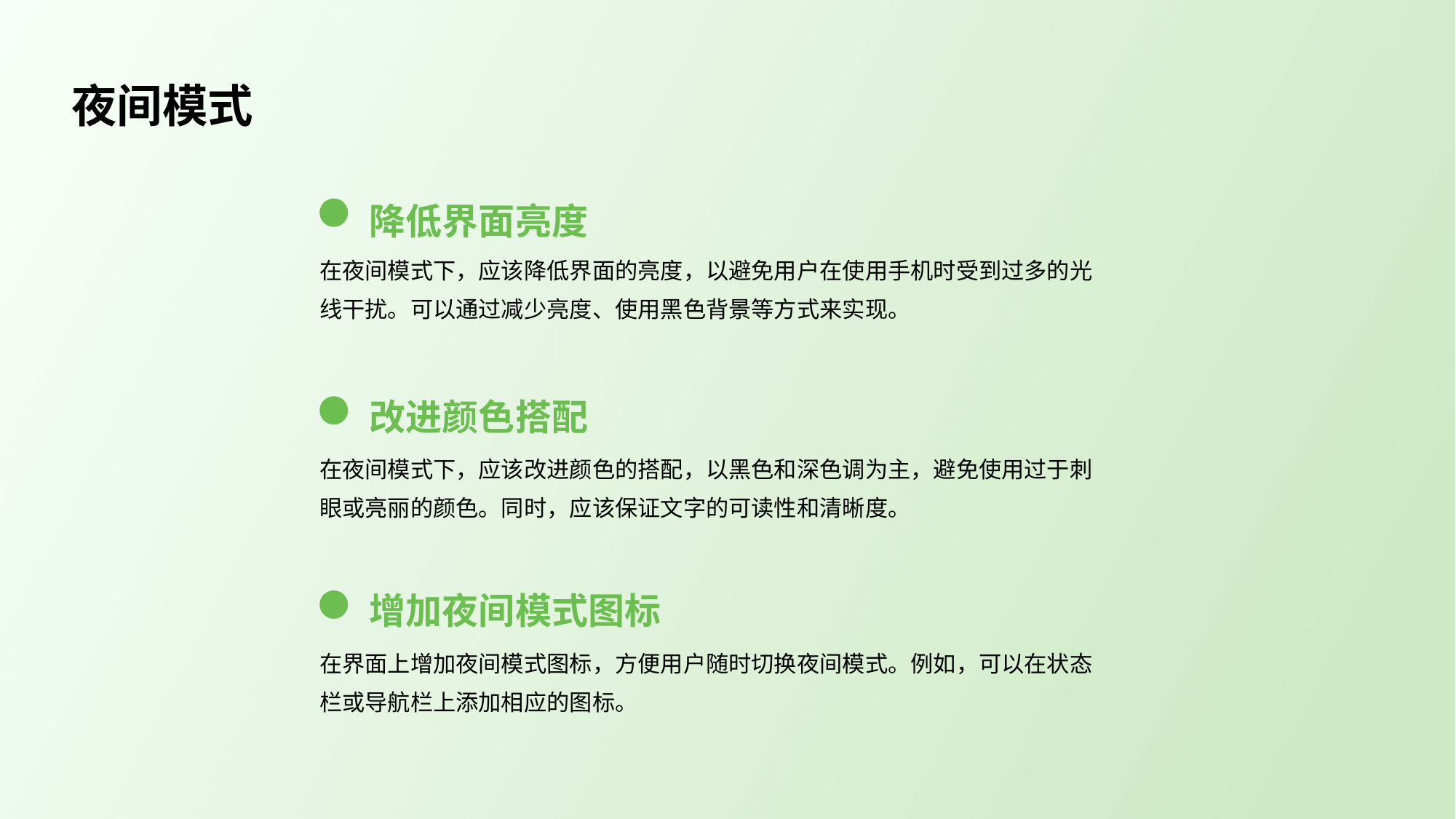

夜间模式
降低界面亮度

在夜间模式下，应该降低界面的亮度，以避免用户在使用手机时受到过多的光线干扰。可以通过减少亮度、使用黑色背景等方式来实现。
改进颜色搭配

在夜间模式下，应该改进颜色的搭配，以黑色和深色调为主，避免使用过于刺眼或亮丽的颜色。同时，应该保证文字的可读性和清晰度。
增加夜间模式图标

在界面上增加夜间模式图标，方便用户随时切换夜间模式。例如，可以在状态栏或导航栏上添加相应的图标。